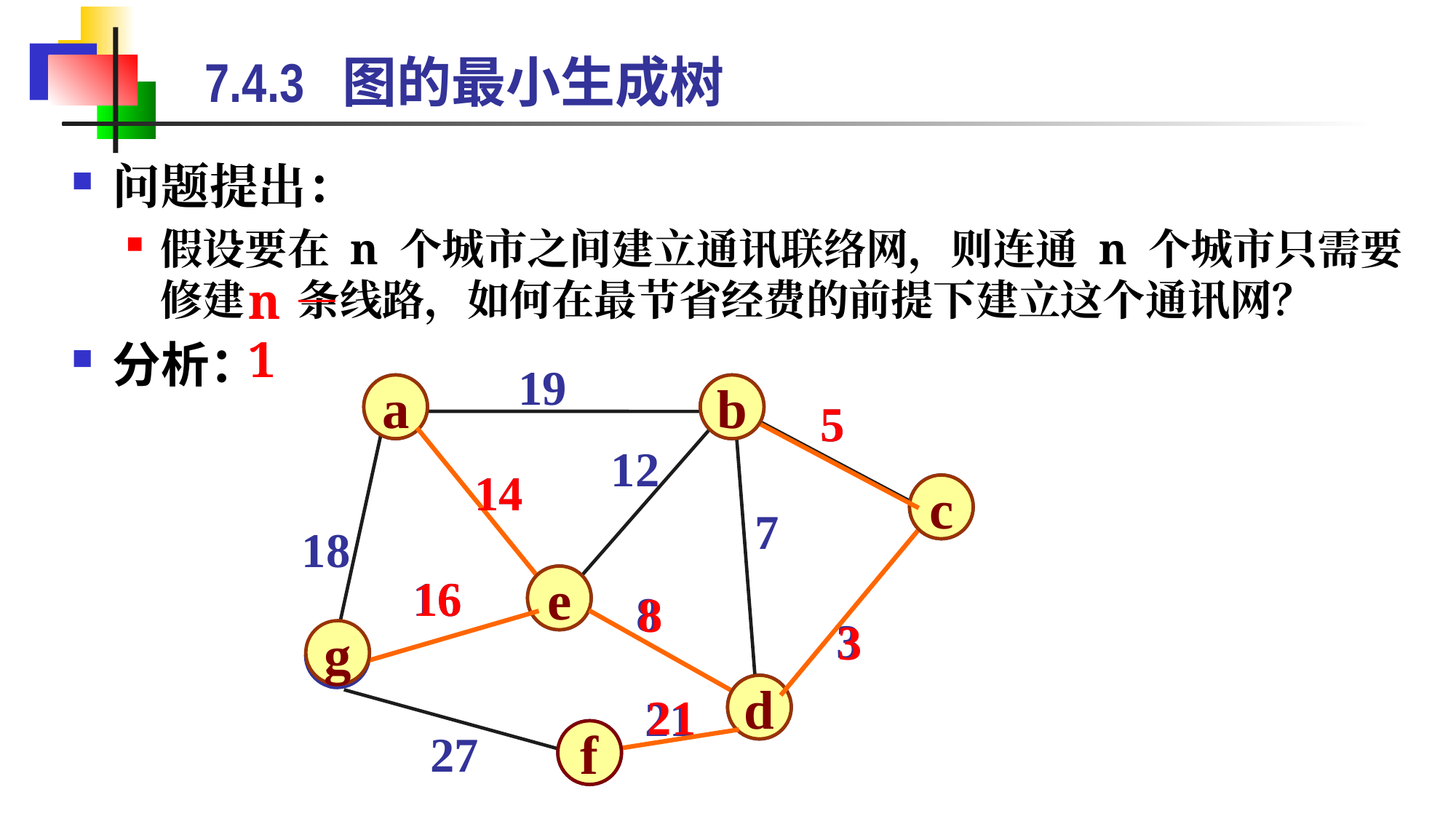

# 7.4.3  图的最小生成树
问题提出：
假设要在 n 个城市之间建立通讯联络网，则连通 n 个城市只需要修建     条线路，如何在最节省经费的前提下建立这个通讯网？
分析：
n－1
19
a
a
b
b
5
5

12

14
14
c
c
7
18

16
16
e
e
8
8
3
3

g
g
d
d
21
21

27
f
f